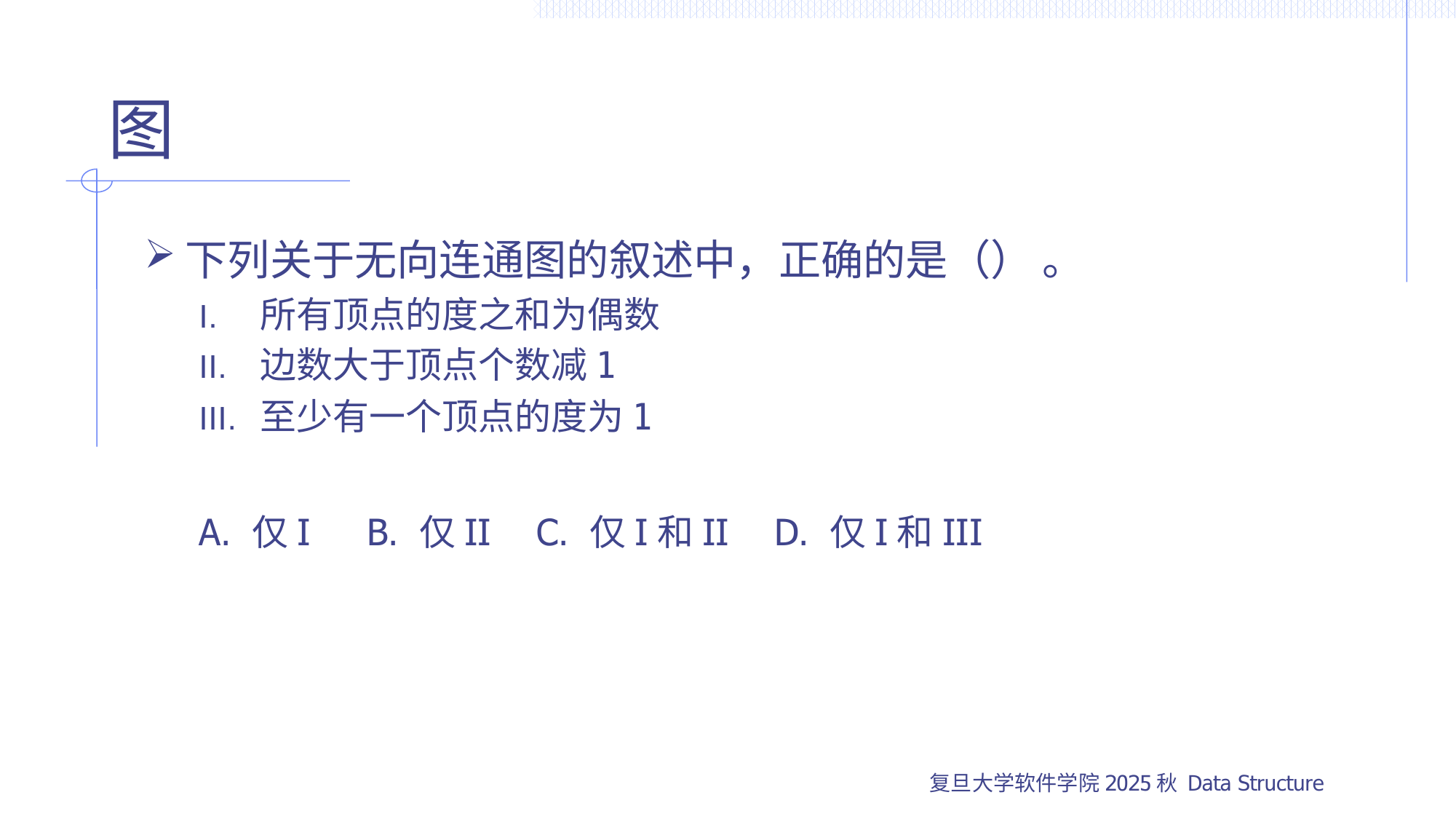

# 图
下列关于无向连通图的叙述中，正确的是（） 。
所有顶点的度之和为偶数
边数大于顶点个数减1
至少有一个顶点的度为1

A. 仅I     B. 仅II    C. 仅I和II    D. 仅I和III